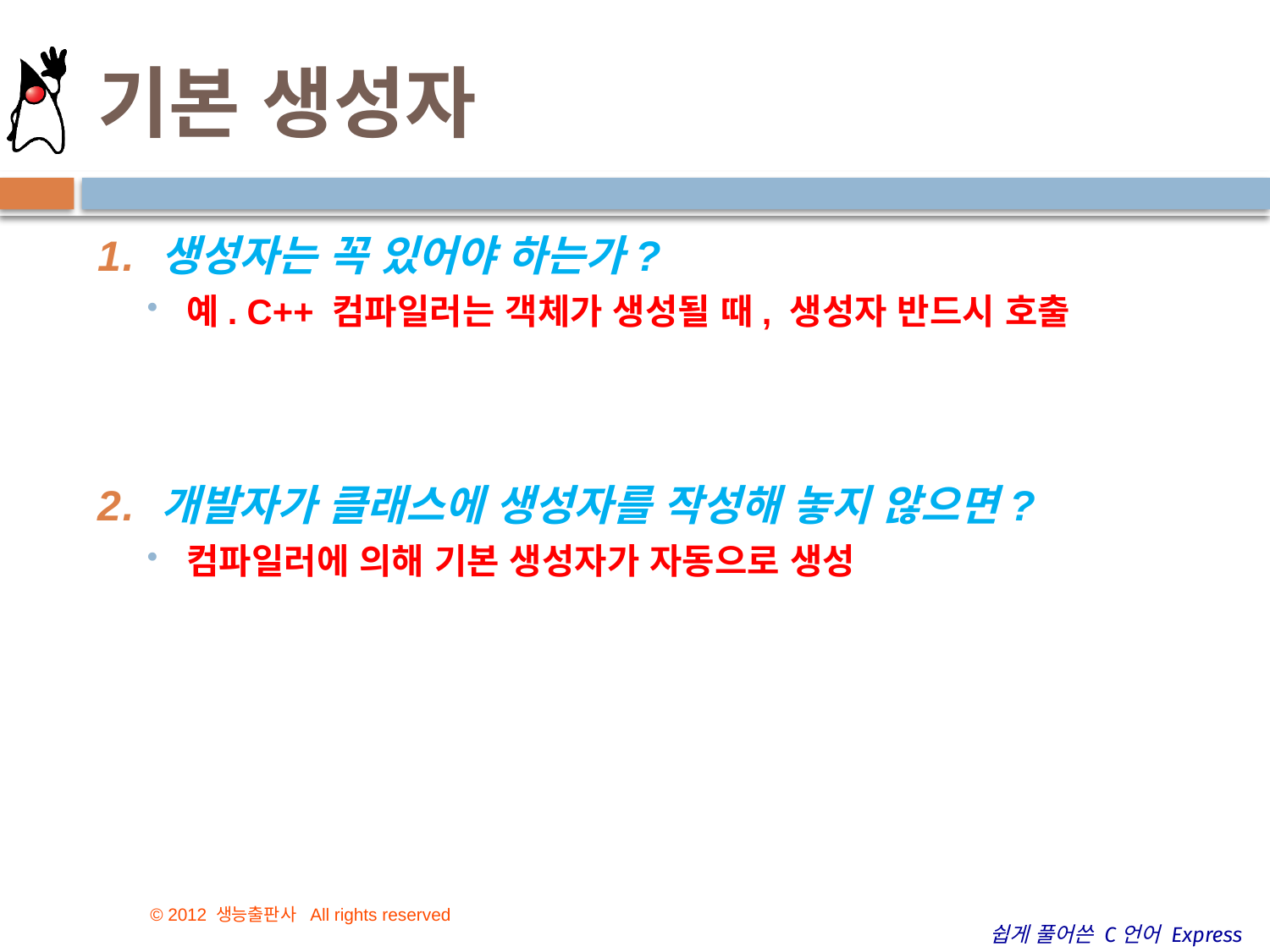

# 기본 생성자
생성자는 꼭 있어야 하는가?
예. C++ 컴파일러는 객체가 생성될 때, 생성자 반드시 호출

개발자가 클래스에 생성자를 작성해 놓지 않으면?
컴파일러에 의해 기본 생성자가 자동으로 생성